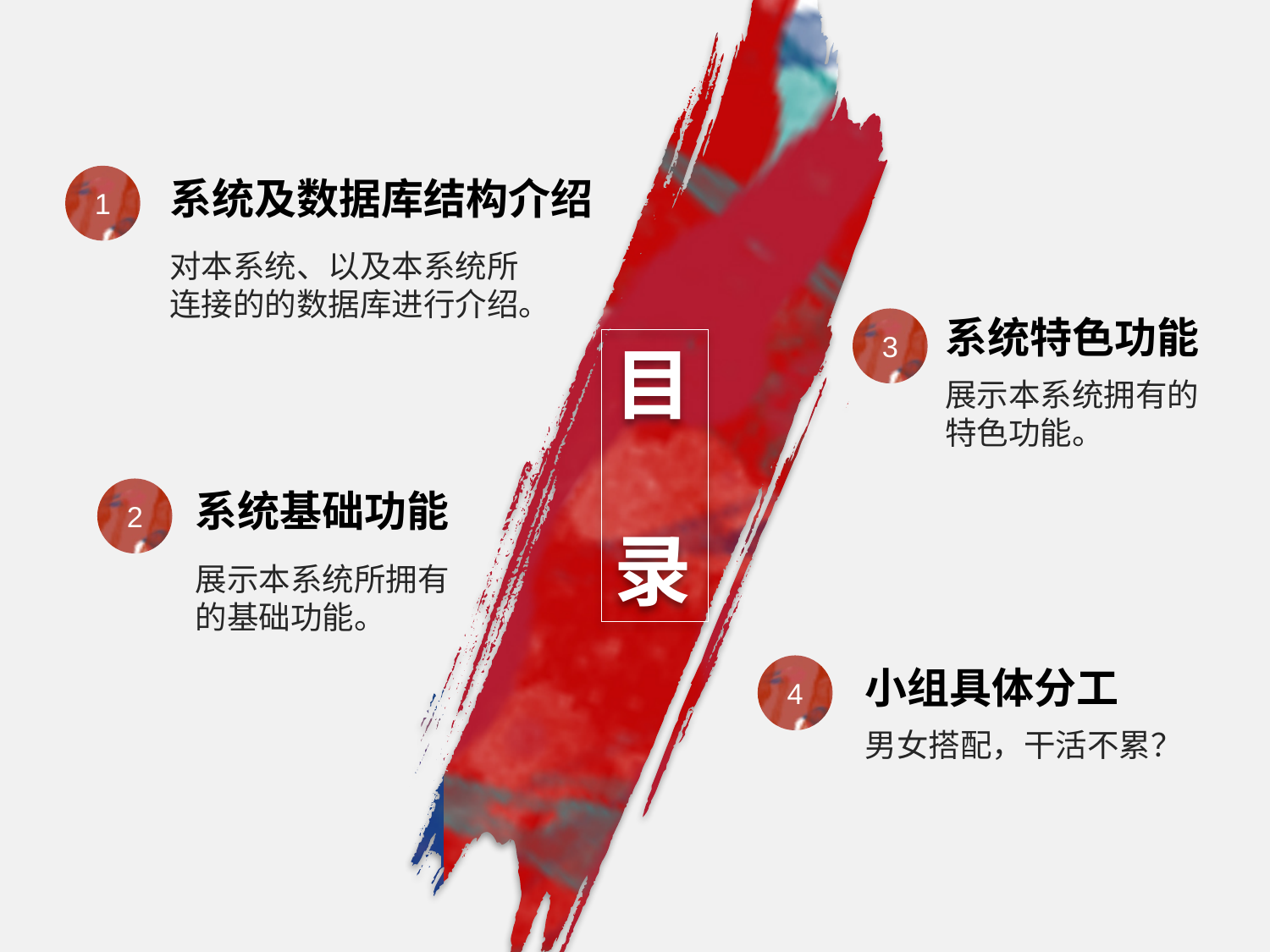

1
系统及数据库结构介绍
对本系统、以及本系统所连接的的数据库进行介绍。
系统特色功能
3

目

录
展示本系统拥有的特色功能。
2
系统基础功能
展示本系统所拥有的基础功能。
小组具体分工
4
男女搭配，干活不累？